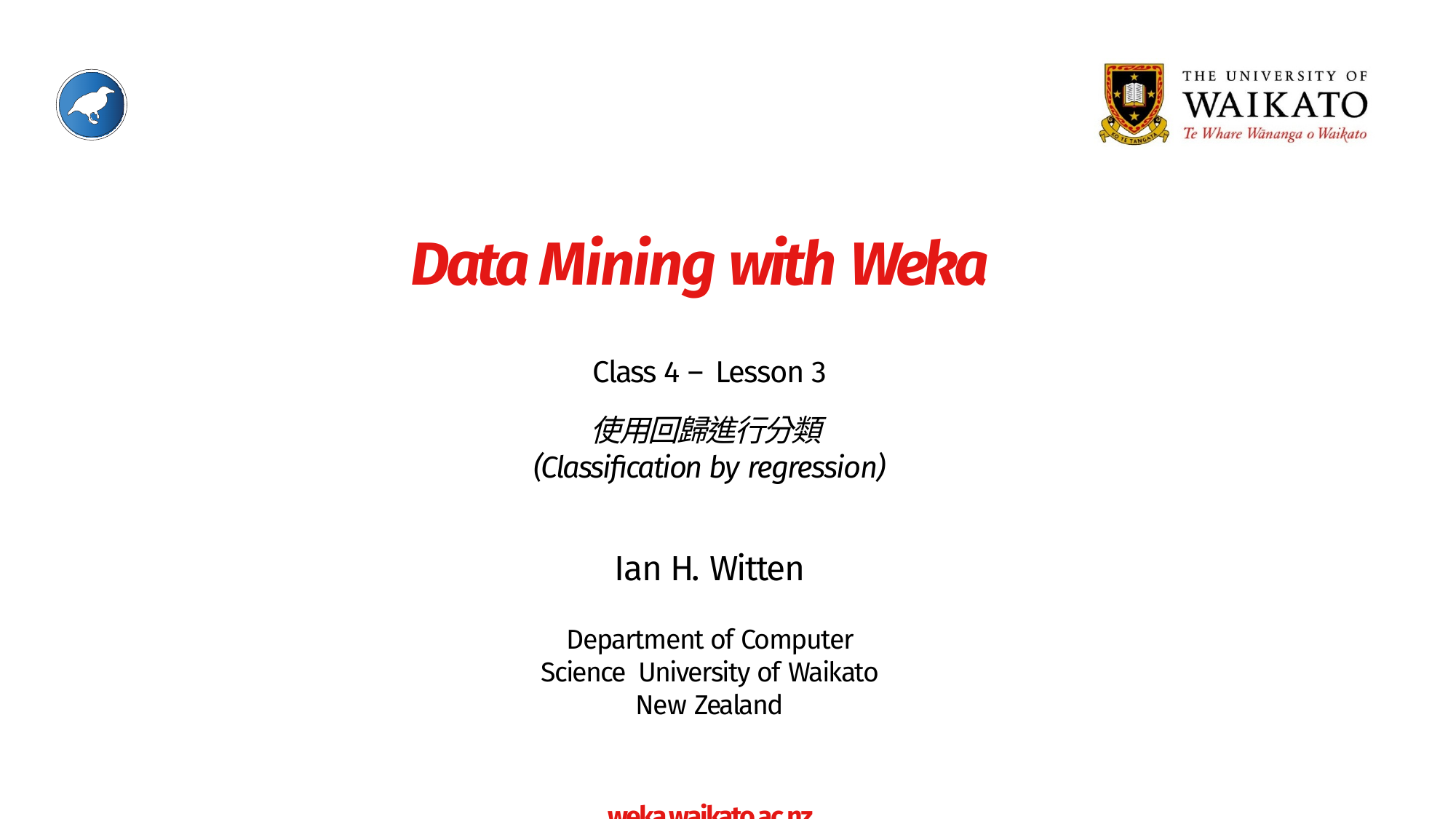

# Data Mining with Weka
Class 4 – Lesson 3
使用回歸進行分類(Classification by regression)

Ian H. Witten

Department of Computer Science  University of Waikato
New Zealand

weka.waikato.ac.nz